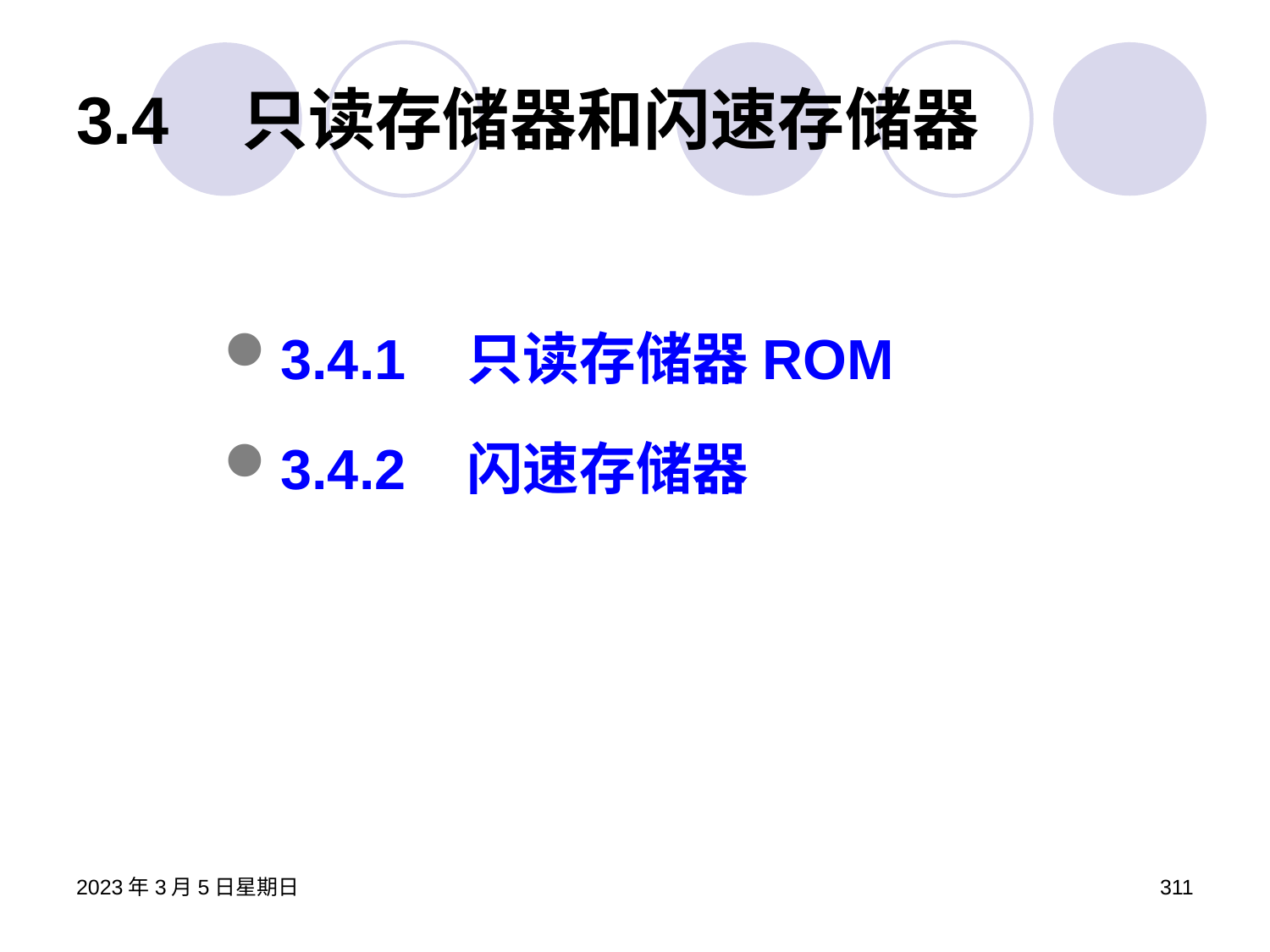

# 3.4   只读存储器和闪速存储器
3.4.1   只读存储器ROM
3.4.2   闪速存储器
2023年3月5日星期日
311